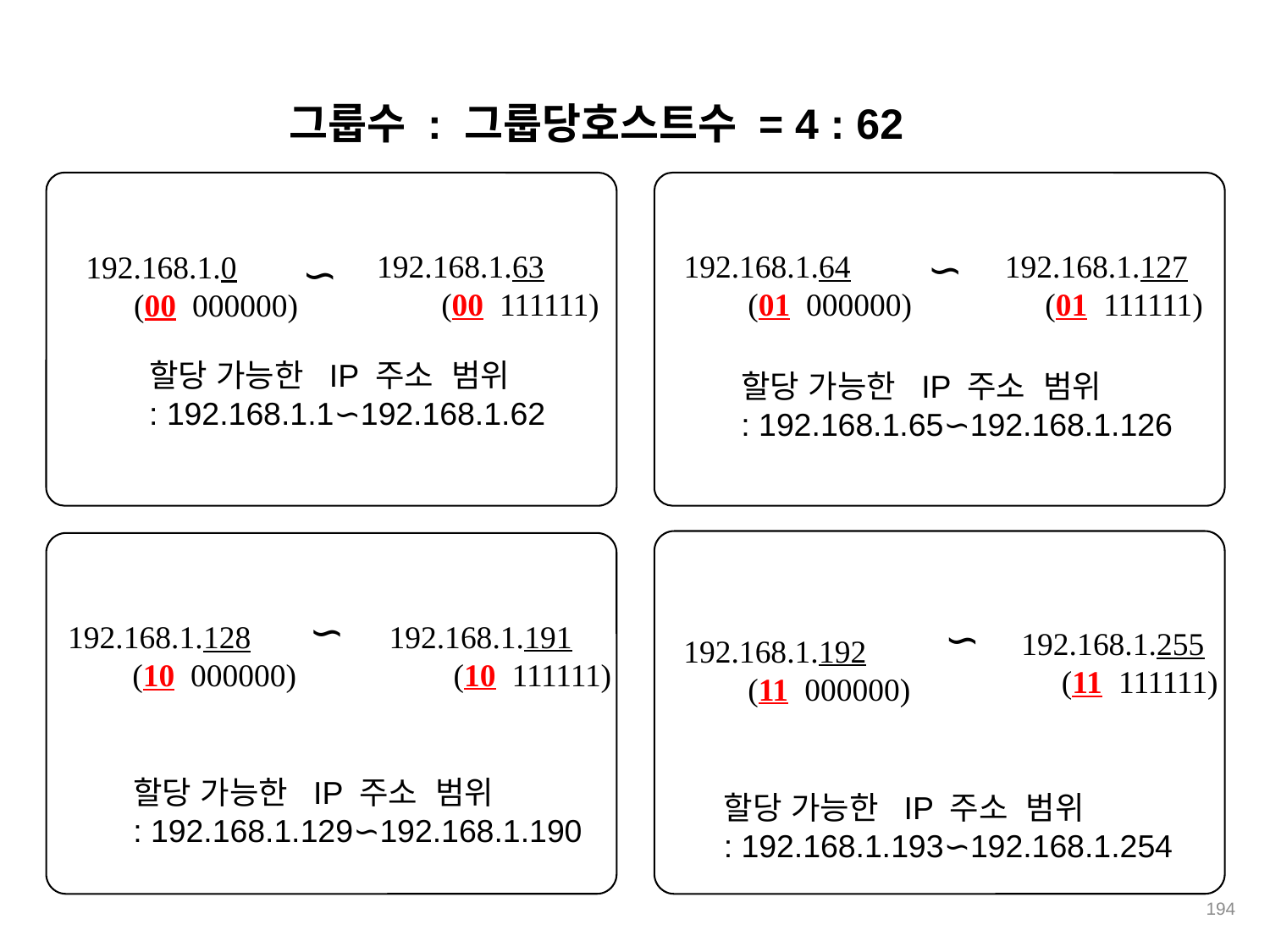

그룹수 : 그룹당호스트수 = 4 : 62

∽
192.168.1.63
        (00  111111)
192.168.1.64
        (01  000000)
192.168.1.127
     (01  111111)
192.168.1.0
      (00  000000)
∽
할당 가능한  IP 주소  범위
: 192.168.1.1∽192.168.1.62

할당 가능한  IP 주소  범위
: 192.168.1.65∽192.168.1.126

∽
∽
192.168.1.191
        (10  111111)
192.168.1.128
        (10  000000)
192.168.1.255
     (11  111111)
192.168.1.192
        (11  000000)
할당 가능한  IP 주소  범위
: 192.168.1.129∽192.168.1.190

할당 가능한  IP 주소  범위
: 192.168.1.193∽192.168.1.254

194